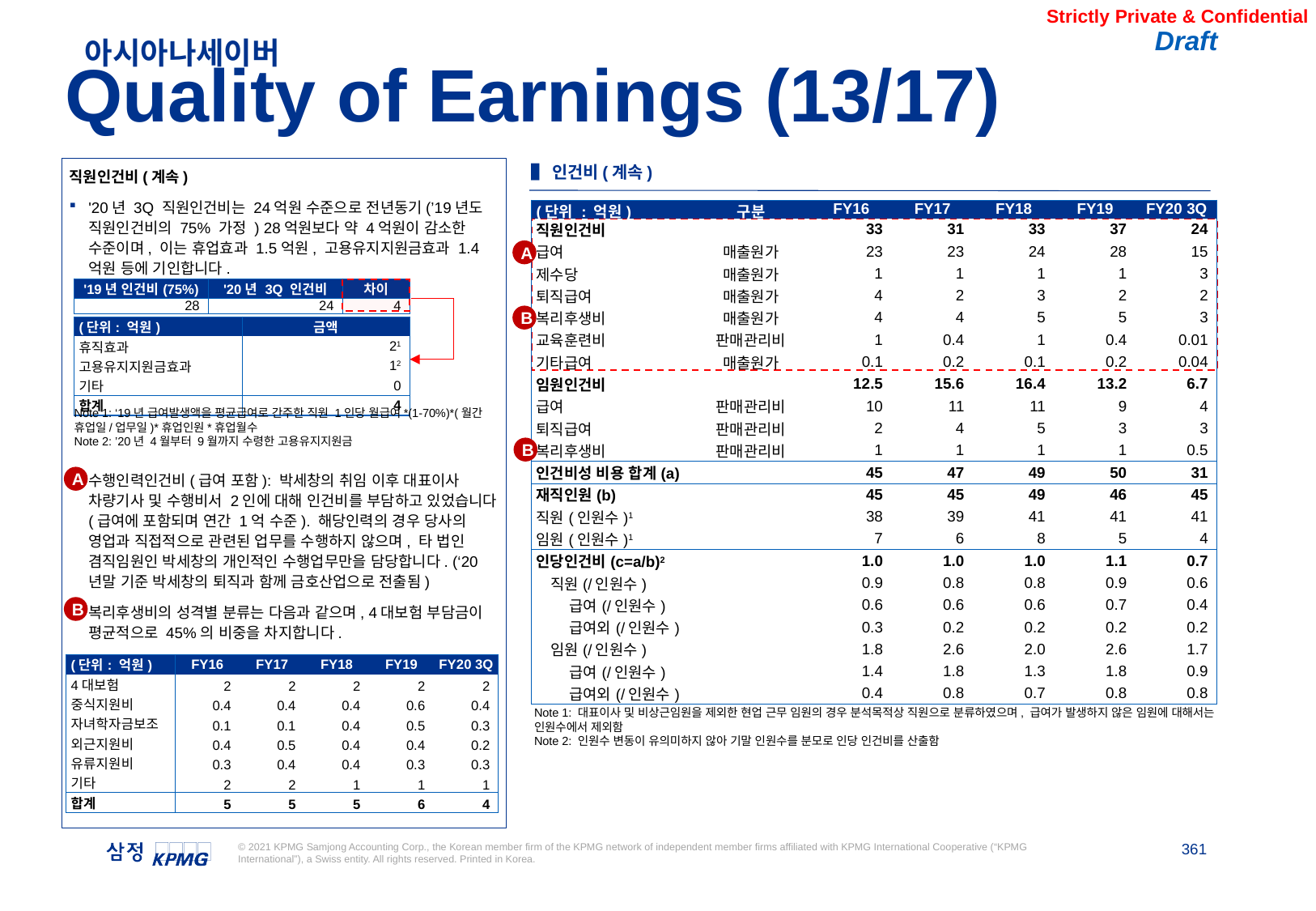

아시아나세이버
Quality of Earnings (13/17)
▌인건비(계속)

직원인건비(계속)
'20년 3Q 직원인건비는 24억원 수준으로 전년동기(’19년도 직원인건비의 75% 가정 ) 28억원보다 약 4억원이 감소한 수준이며, 이는 휴업효과 1.5억원, 고용유지지원금효과 1.4억원 등에 기인합니다.

수행인력인건비(급여 포함): 박세창의 취임 이후 대표이사 차량기사 및 수행비서 2인에 대해 인건비를 부담하고 있었습니다(급여에 포함되며 연간 1억 수준). 해당인력의 경우 당사의 영업과 직접적으로 관련된 업무를 수행하지 않으며, 타 법인 겸직임원인 박세창의 개인적인 수행업무만을 담당합니다. (‘20년말 기준 박세창의 퇴직과 함께 금호산업으로 전출됨)
복리후생비의 성격별 분류는 다음과 같으며, 4대보험 부담금이 평균적으로 45%의 비중을 차지합니다.

| (단위 : 억원) | 구분 | FY16 | FY17 | FY18 | FY19 | FY20 3Q |
| --- | --- | --- | --- | --- | --- | --- |
| 직원인건비 |  | 33 | 31 | 33 | 37 | 24 |
| 급여 | 매출원가 | 23 | 23 | 24 | 28 | 15 |
| 제수당 | 매출원가 | 1 | 1 | 1 | 1 | 3 |
| 퇴직급여 | 매출원가 | 4 | 2 | 3 | 2 | 2 |
| 복리후생비 | 매출원가 | 4 | 4 | 5 | 5 | 3 |
| 교육훈련비 | 판매관리비 | 1 | 0.4 | 1 | 0.4 | 0.01 |
| 기타급여 | 매출원가 | 0.1 | 0.2 | 0.1 | 0.2 | 0.04 |
| 임원인건비 |  | 12.5 | 15.6 | 16.4 | 13.2 | 6.7 |
| 급여 | 판매관리비 | 10 | 11 | 11 | 9 | 4 |
| 퇴직급여 | 판매관리비 | 2 | 4 | 5 | 3 | 3 |
| 복리후생비 | 판매관리비 | 1 | 1 | 1 | 1 | 0.5 |
| 인건비성 비용 합계(a) |  | 45 | 47 | 49 | 50 | 31 |
| 재직인원(b) |  | 45 | 45 | 49 | 46 | 45 |
| 직원(인원수)1 |  | 38 | 39 | 41 | 41 | 41 |
| 임원(인원수)1 |  | 7 | 6 | 8 | 5 | 4 |
| 인당인건비(c=a/b)2 |  | 1.0 | 1.0 | 1.0 | 1.1 | 0.7 |
| 직원(/인원수) |  | 0.9 | 0.8 | 0.8 | 0.9 | 0.6 |
| 급여(/인원수) |  | 0.6 | 0.6 | 0.6 | 0.7 | 0.4 |
| 급여외(/인원수) |  | 0.3 | 0.2 | 0.2 | 0.2 | 0.2 |
| 임원(/인원수) |  | 1.8 | 2.6 | 2.0 | 2.6 | 1.7 |
| 급여(/인원수) |  | 1.4 | 1.8 | 1.3 | 1.8 | 0.9 |
| 급여외(/인원수) |  | 0.4 | 0.8 | 0.7 | 0.8 | 0.8 |

A
| '19년 인건비(75%) | '20년 3Q 인건비 | 차이 |
| --- | --- | --- |
| 28 | 24 | 4 |

B
| (단위: 억원) | 금액 |
| --- | --- |
| 휴직효과 | 21 |
| 고용유지지원금효과 | 12 |
| 기타 | 0 |
| 합계 | 4 |
Note 1: ‘19년 급여발생액을 평균급여로 간주한 직원 1인당 월급여*(1-70%)*(월간 휴업일/업무일)*휴업인원*휴업월수
Note 2: ’20년 4월부터 9월까지 수령한 고용유지지원금
B
A
B
| (단위: 억원) | FY16 | FY17 | FY18 | FY19 | FY20 3Q |
| --- | --- | --- | --- | --- | --- |
| 4대보험 | 2 | 2 | 2 | 2 | 2 |
| 중식지원비 | 0.4 | 0.4 | 0.4 | 0.6 | 0.4 |
| 자녀학자금보조 | 0.1 | 0.1 | 0.4 | 0.5 | 0.3 |
| 외근지원비 | 0.4 | 0.5 | 0.4 | 0.4 | 0.2 |
| 유류지원비 | 0.3 | 0.4 | 0.4 | 0.3 | 0.3 |
| 기타 | 2 | 2 | 1 | 1 | 1 |
| 합계 | 5 | 5 | 5 | 6 | 4 |
Note 1: 대표이사 및 비상근임원을 제외한 현업 근무 임원의 경우 분석목적상 직원으로 분류하였으며, 급여가 발생하지 않은 임원에 대해서는 인원수에서 제외함
Note 2: 인원수 변동이 유의미하지 않아 기말 인원수를 분모로 인당 인건비를 산출함